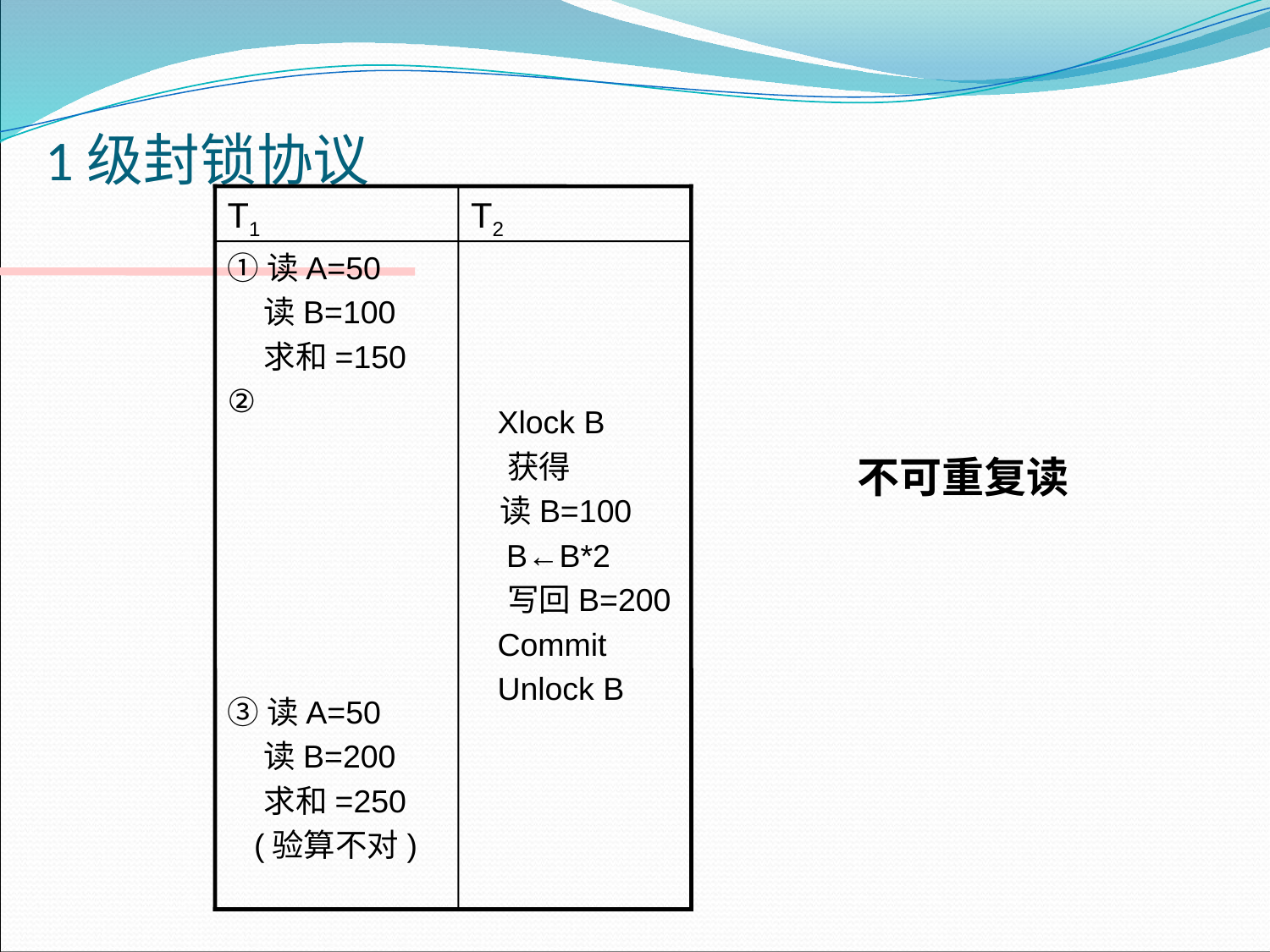

# 1级封锁协议
T1

T2

①读A=50
    读B=100
    求和=150
②

③读A=50
    读B=200
    求和=250
   (验算不对)

   Xlock B
    获得
   读B=100
    B←B*2
    写回B=200
   Commit
   Unlock B

不可重复读
1009